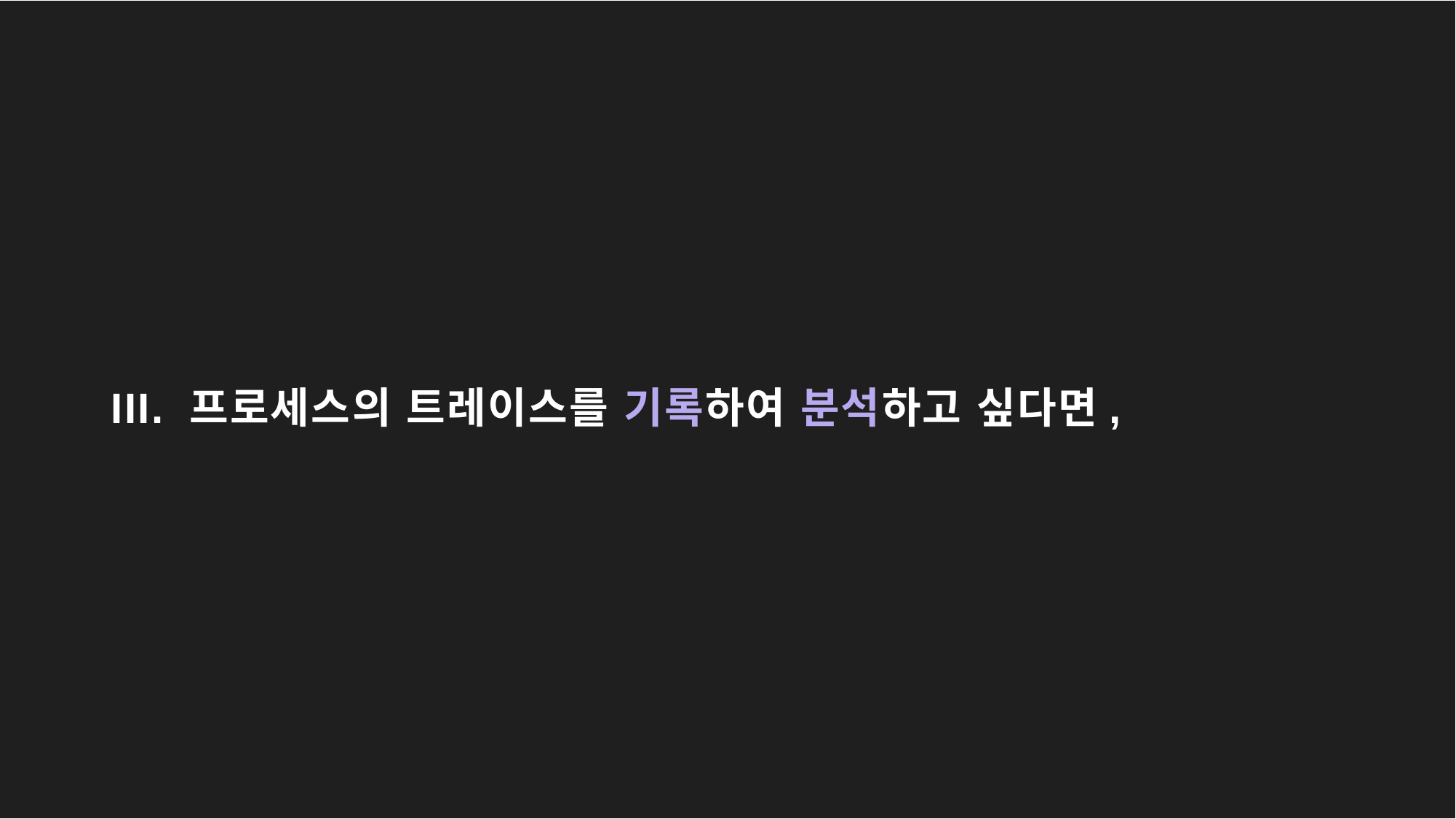

# III. 프로세스의 트레이스를 기록하여 분석하고 싶다면,